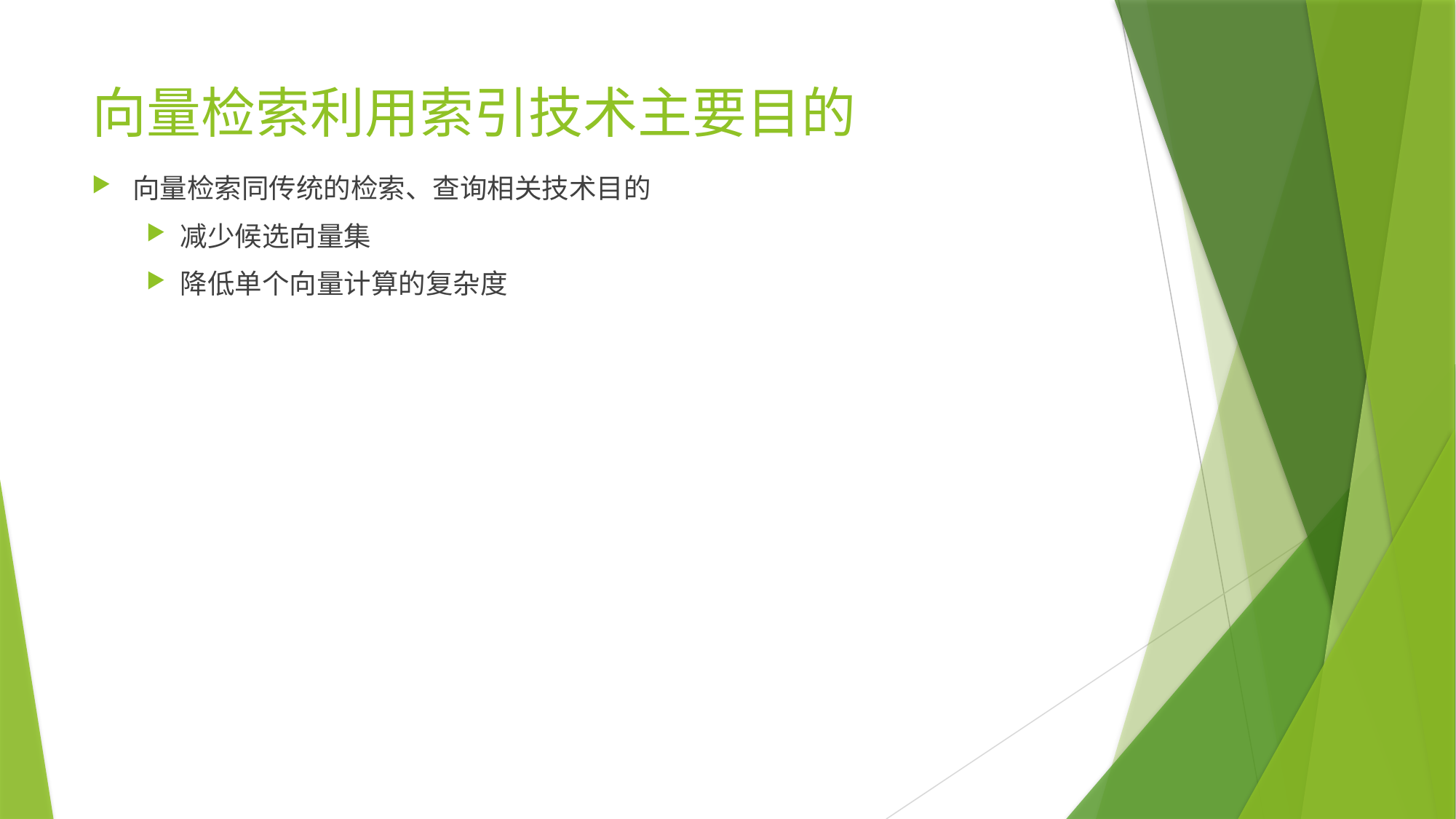

# 向量检索利用索引技术主要目的
向量检索同传统的检索、查询相关技术目的
减少候选向量集
降低单个向量计算的复杂度